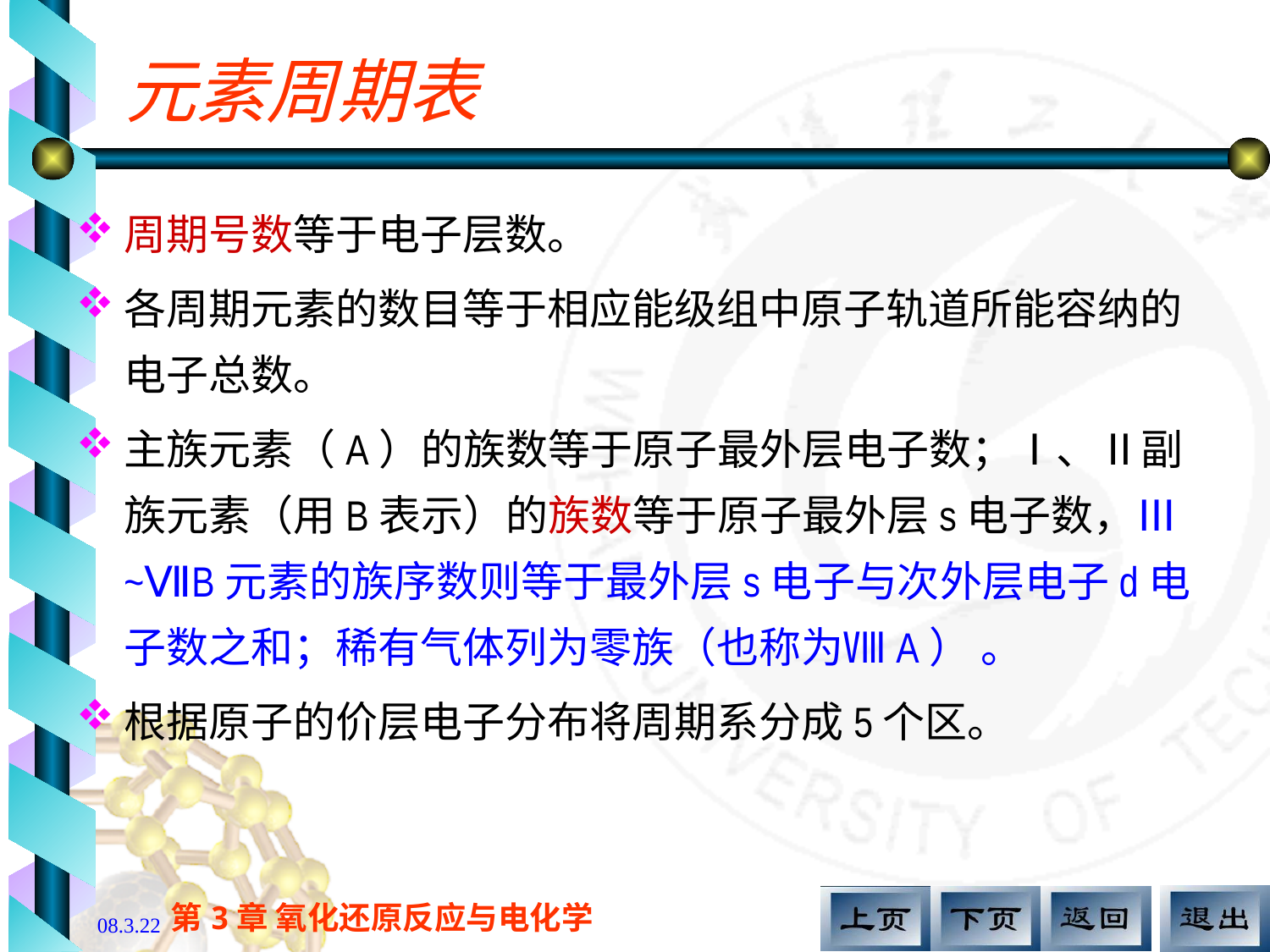

# 元素周期表
周期号数等于电子层数。
各周期元素的数目等于相应能级组中原子轨道所能容纳的电子总数。
主族元素（A）的族数等于原子最外层电子数；Ⅰ、Ⅱ副族元素（用B表示）的族数等于原子最外层s电子数，Ⅲ~ⅦB元素的族序数则等于最外层s电子与次外层电子d电子数之和；稀有气体列为零族（也称为ⅧA） 。
根据原子的价层电子分布将周期系分成5个区。